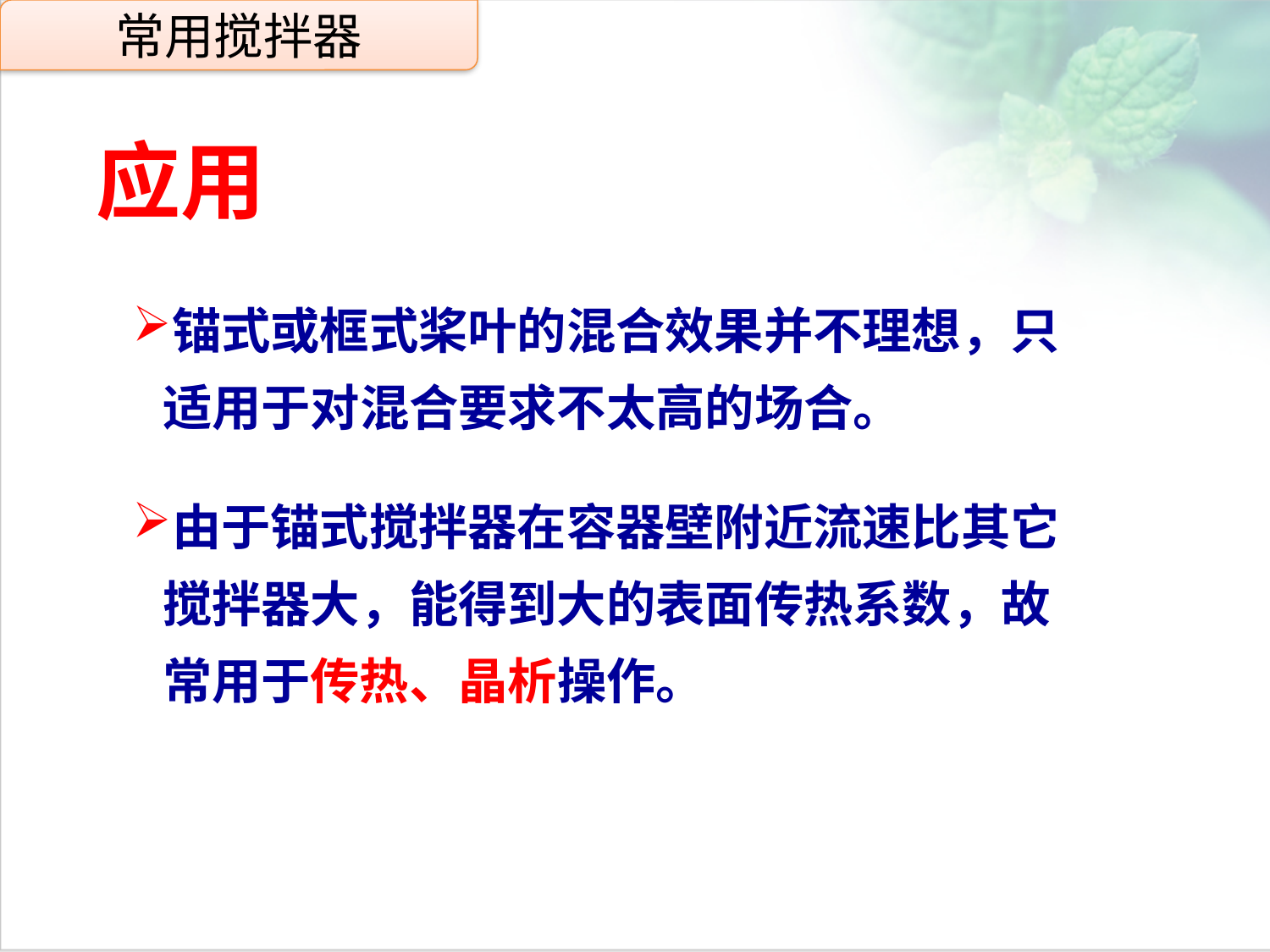

常用搅拌器
应用
点击添加文本
锚式或框式桨叶的混合效果并不理想，只适用于对混合要求不太高的场合。
由于锚式搅拌器在容器壁附近流速比其它搅拌器大，能得到大的表面传热系数，故常用于传热、晶析操作。
点击添加文本
点击添加文本
点击添加文本